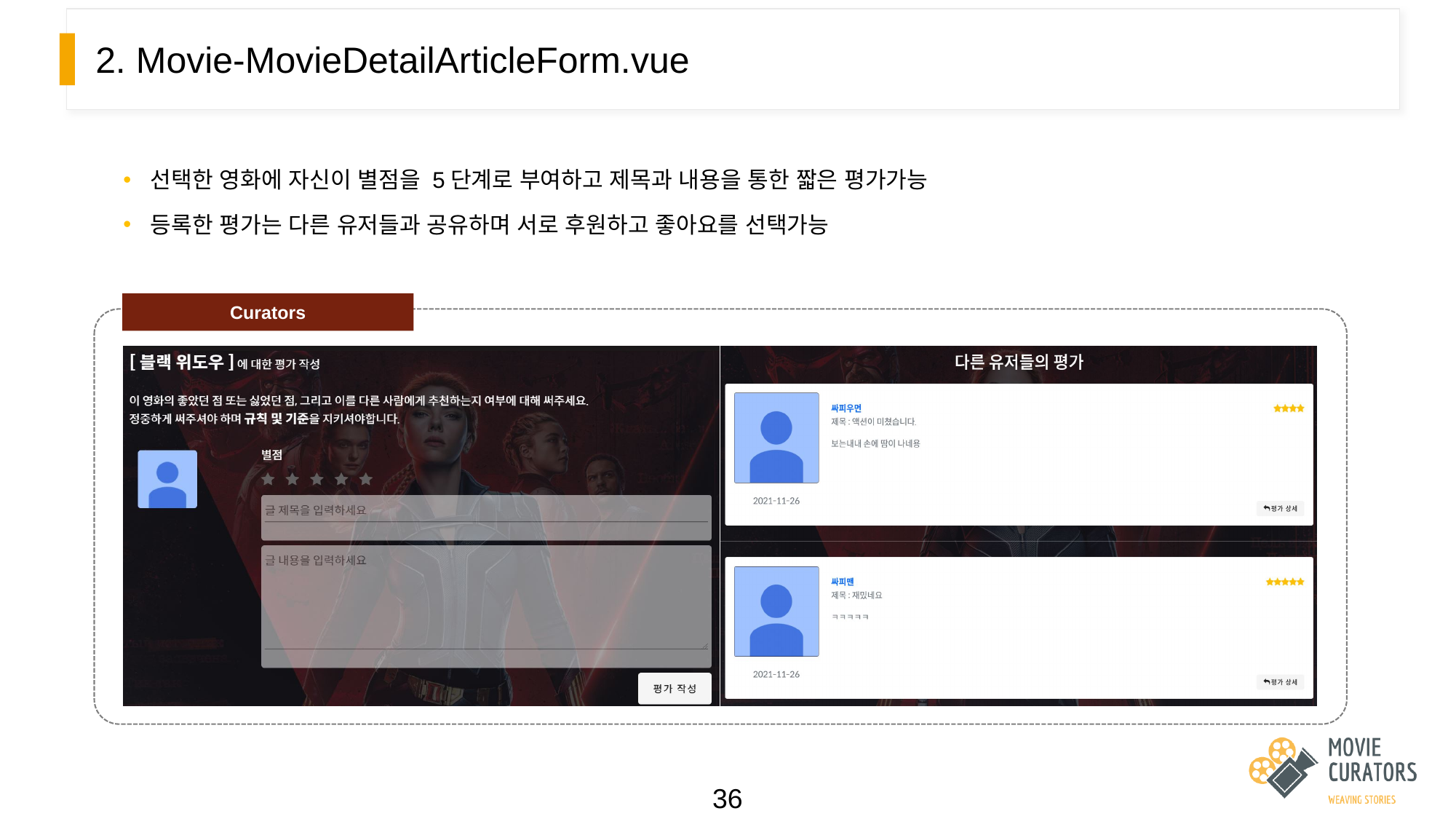

# 2. Movie-MovieDetailArticleForm.vue

선택한 영화에 자신이 별점을 5단계로 부여하고 제목과 내용을 통한 짧은 평가가능
등록한 평가는 다른 유저들과 공유하며 서로 후원하고 좋아요를 선택가능
Curators

|  |  |
| --- | --- |
36